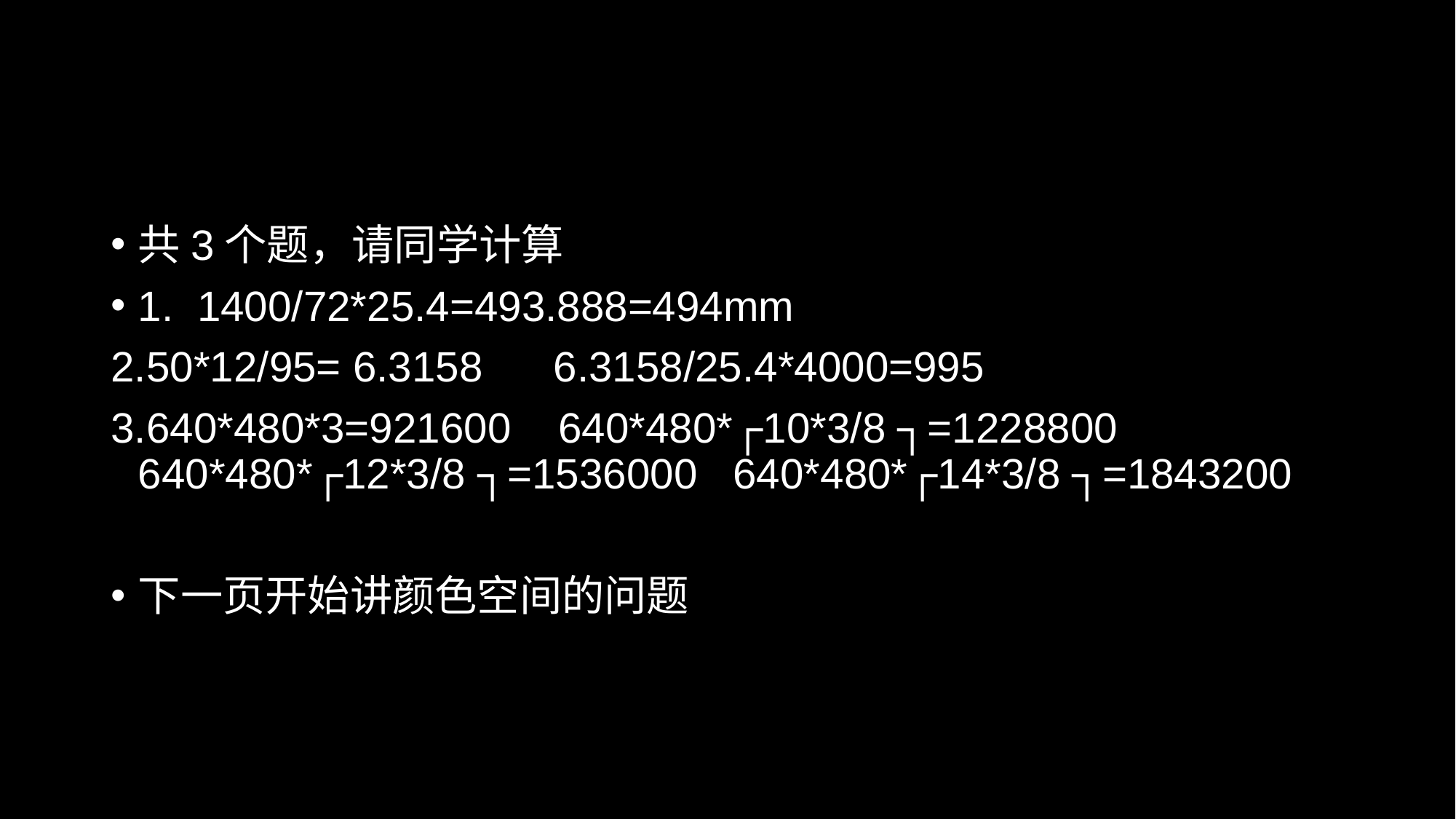

共3个题，请同学计算
1.  1400/72*25.4=493.888=494mm
50*12/95= 6.3158      6.3158/25.4*4000=995
640*480*3=921600    640*480*┌10*3/8 ┐=1228800     640*480*┌12*3/8 ┐=1536000   640*480*┌14*3/8 ┐=1843200

下一页开始讲颜色空间的问题